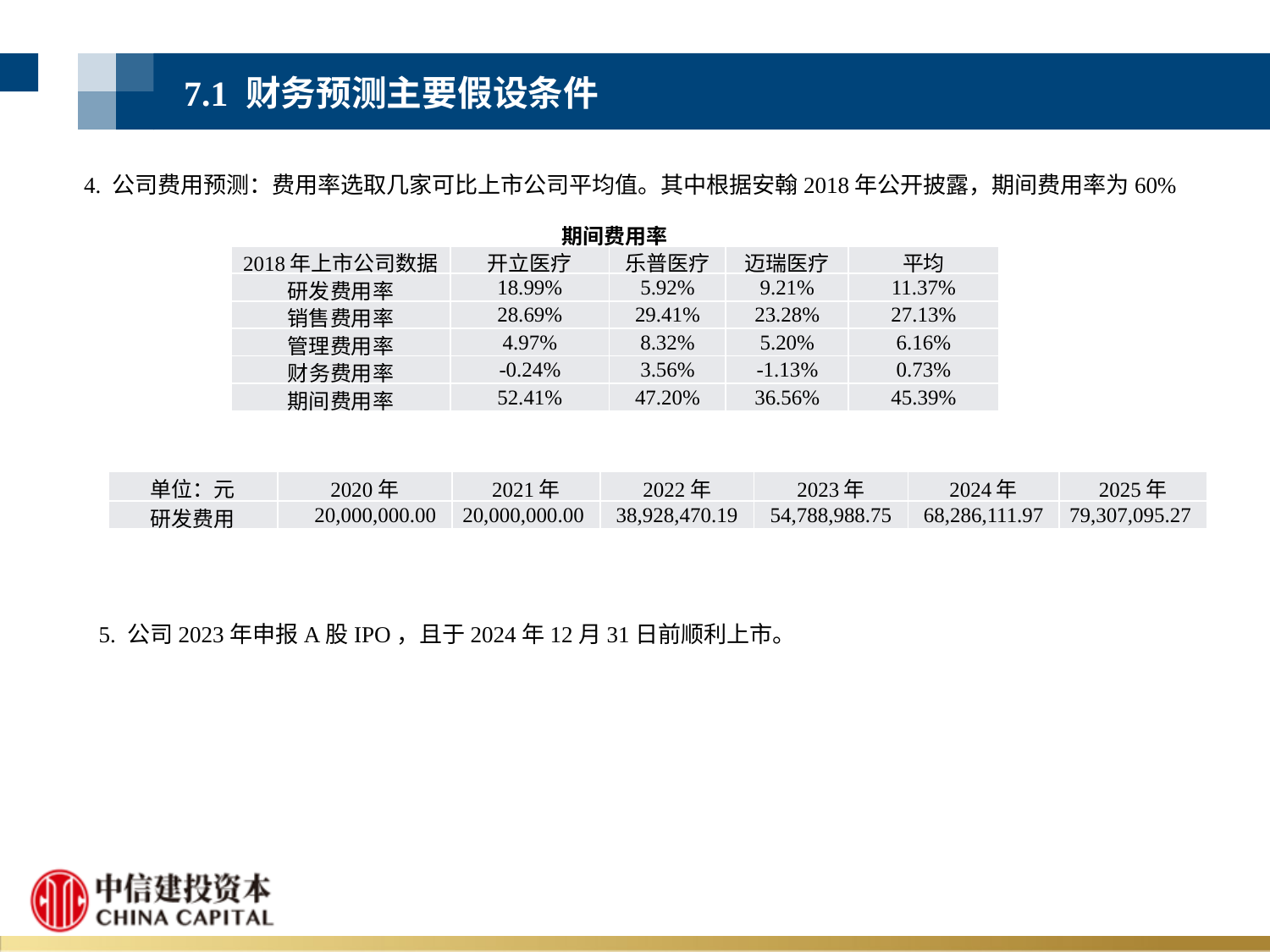

7.1 财务预测主要假设条件
4. 公司费用预测：费用率选取几家可比上市公司平均值。其中根据安翰2018年公开披露，期间费用率为60%
| 期间费用率 |  |  |  |  |
| --- | --- | --- | --- | --- |
| 2018年上市公司数据 | 开立医疗 | 乐普医疗 | 迈瑞医疗 | 平均 |
| 研发费用率 | 18.99% | 5.92% | 9.21% | 11.37% |
| 销售费用率 | 28.69% | 29.41% | 23.28% | 27.13% |
| 管理费用率 | 4.97% | 8.32% | 5.20% | 6.16% |
| 财务费用率 | -0.24% | 3.56% | -1.13% | 0.73% |
| 期间费用率 | 52.41% | 47.20% | 36.56% | 45.39% |
| 单位：元 | 2020年 | 2021年 | 2022年 | 2023年 | 2024年 | 2025年 |
| --- | --- | --- | --- | --- | --- | --- |
| 研发费用 | 20,000,000.00 | 20,000,000.00 | 38,928,470.19 | 54,788,988.75 | 68,286,111.97 | 79,307,095.27 |
5. 公司2023年申报A股IPO，且于2024年12月31日前顺利上市。